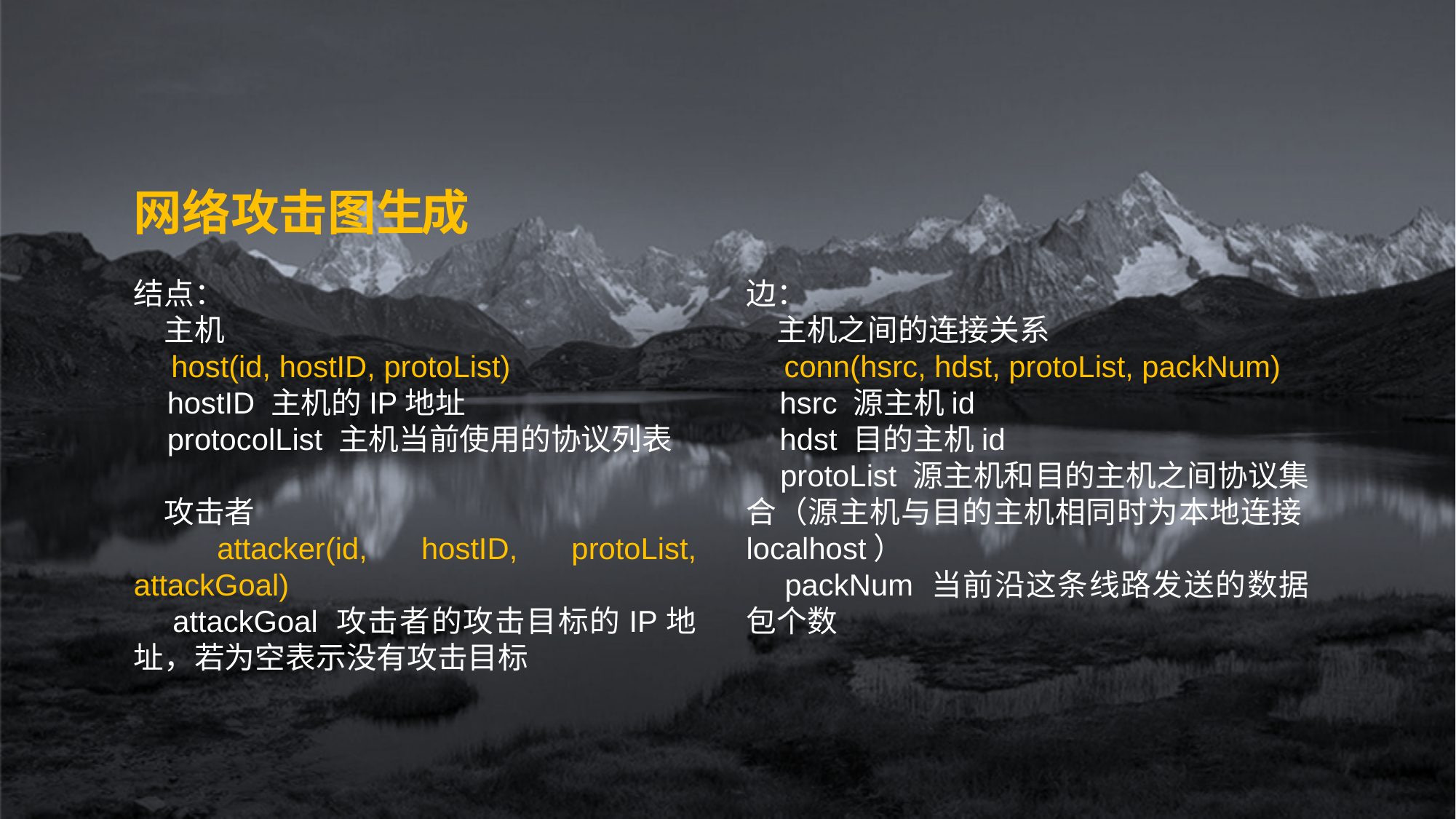

网络攻击图生成
结点：
　主机
　host(id, hostID, protoList)
    hostID 主机的IP地址
    protocolList 主机当前使用的协议列表

　攻击者
　attacker(id, hostID, protoList, attackGoal)
    attackGoal 攻击者的攻击目标的IP地址，若为空表示没有攻击目标
边：
　主机之间的连接关系
　conn(hsrc, hdst, protoList, packNum)
    hsrc 源主机id
    hdst 目的主机id
    protoList 源主机和目的主机之间协议集合（源主机与目的主机相同时为本地连接localhost）
    packNum 当前沿这条线路发送的数据包个数